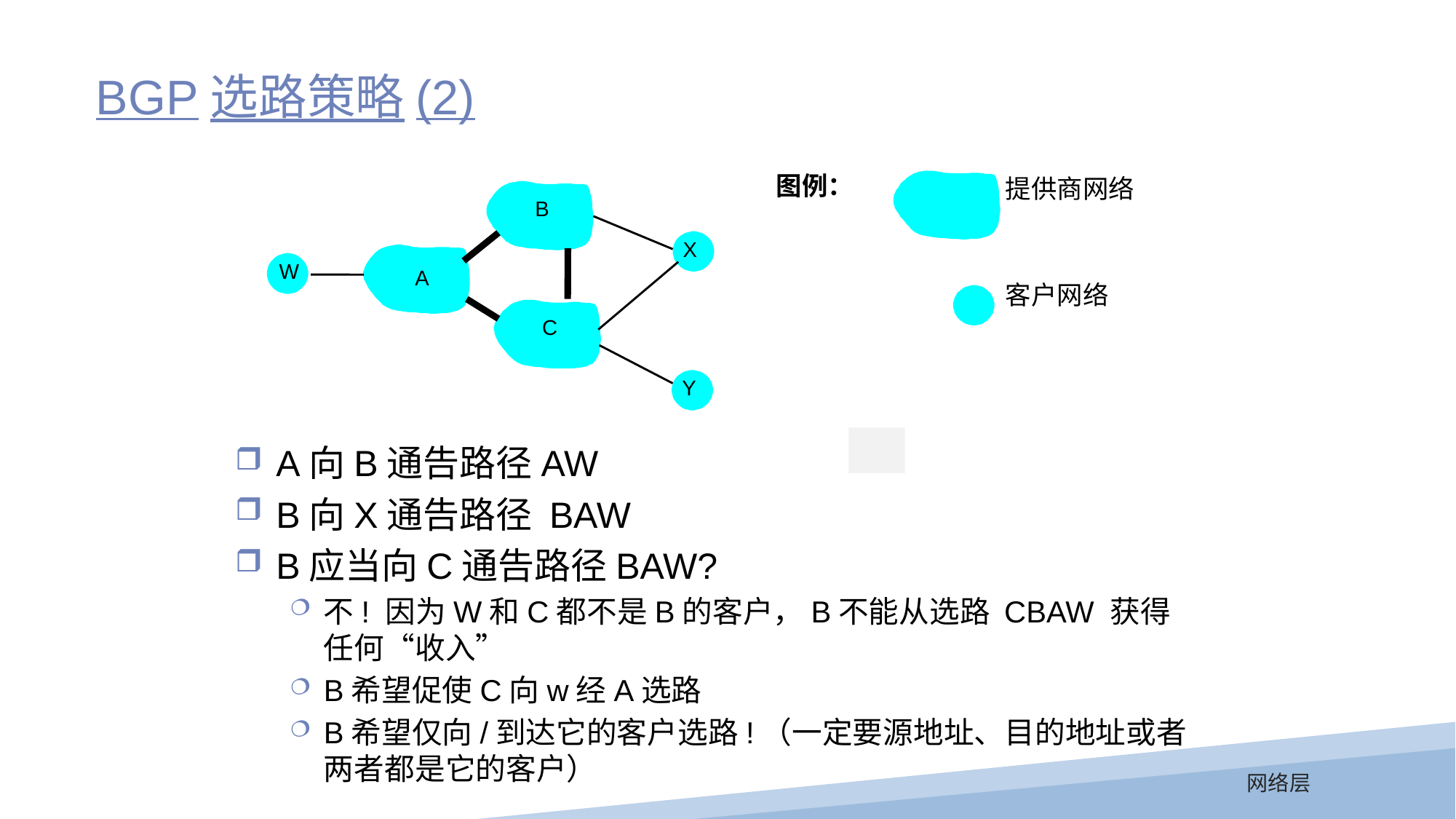

BGP选路策略(2)

图例：

提供商网络

B

X

W

A

客户网络

C

Y

A向B通告路径AW
B向X通告路径 BAW
B应当向C通告路径BAW?
不! 因为W和C都不是B的客户，B不能从选路 CBAW 获得任何“收入”
B希望促使C向w经A选路
B希望仅向/到达它的客户选路!（一定要源地址、目的地址或者两者都是它的客户）

网络层
68